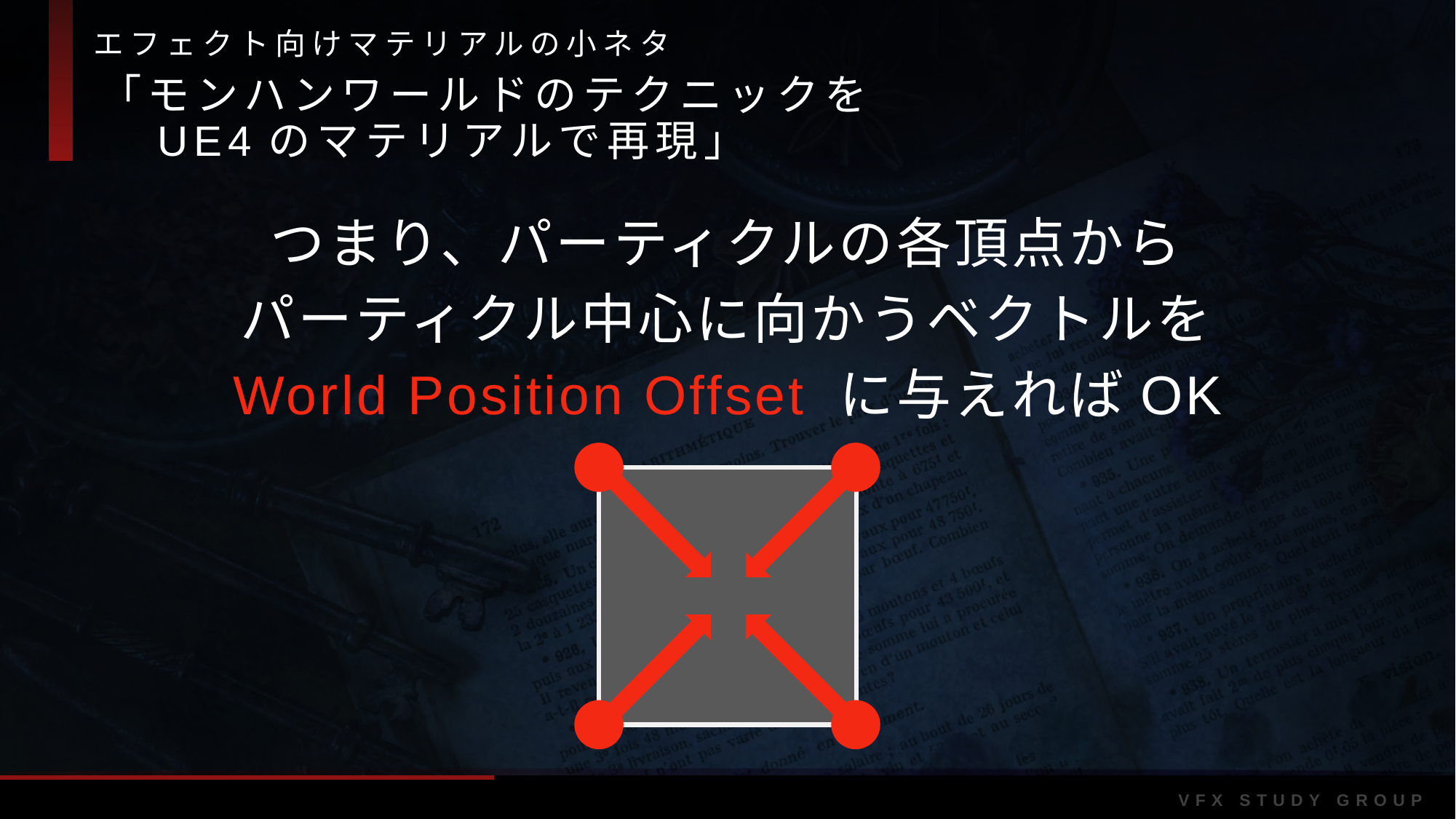

「モンハンワールドのテクニックを
　UE4のマテリアルで再現」
つまり、パーティクルの各頂点から
パーティクル中心に向かうベクトルを
World Position Offset に与えればOK